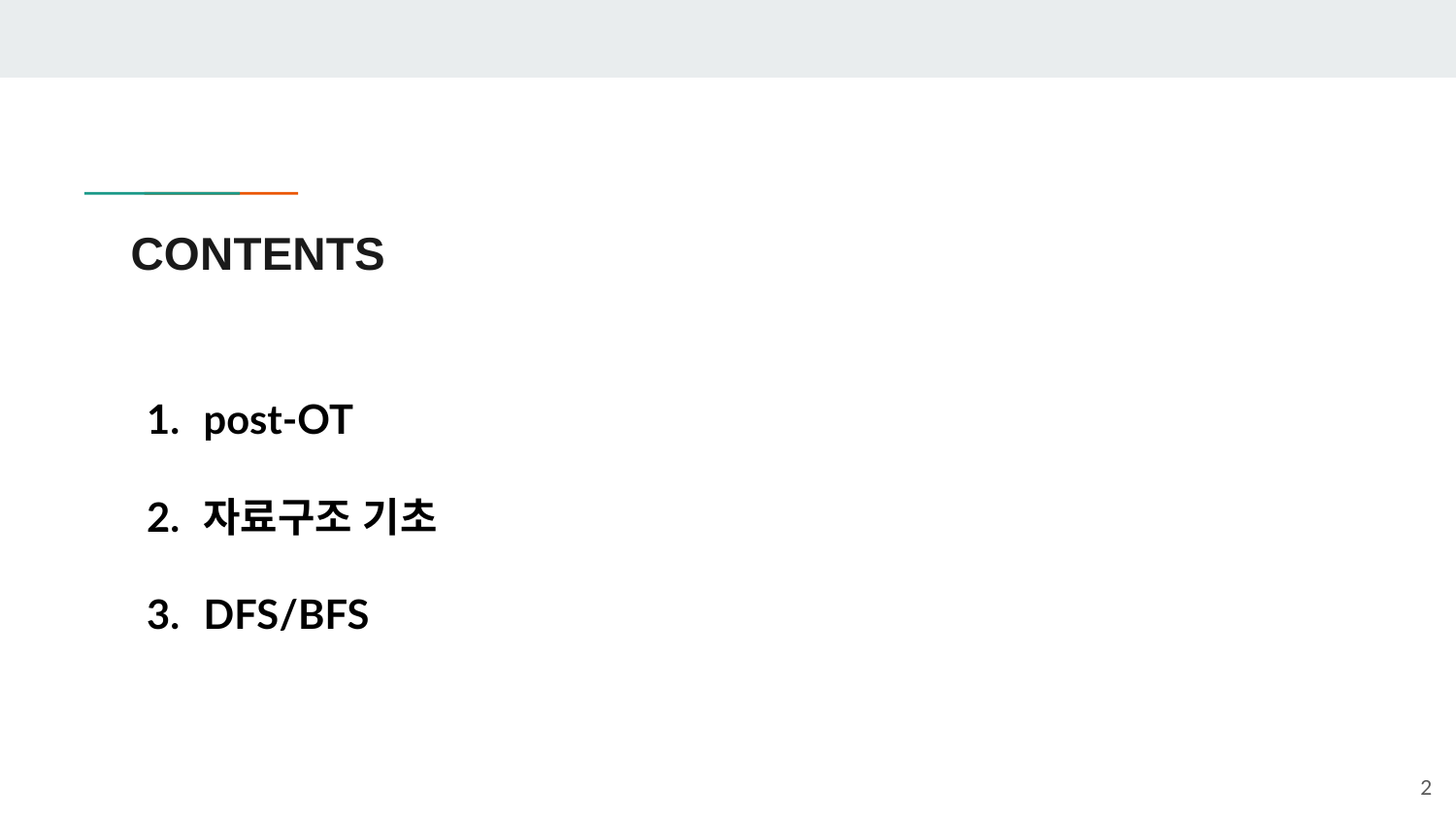

# CONTENTS
post-OT
자료구조 기초
DFS/BFS
2